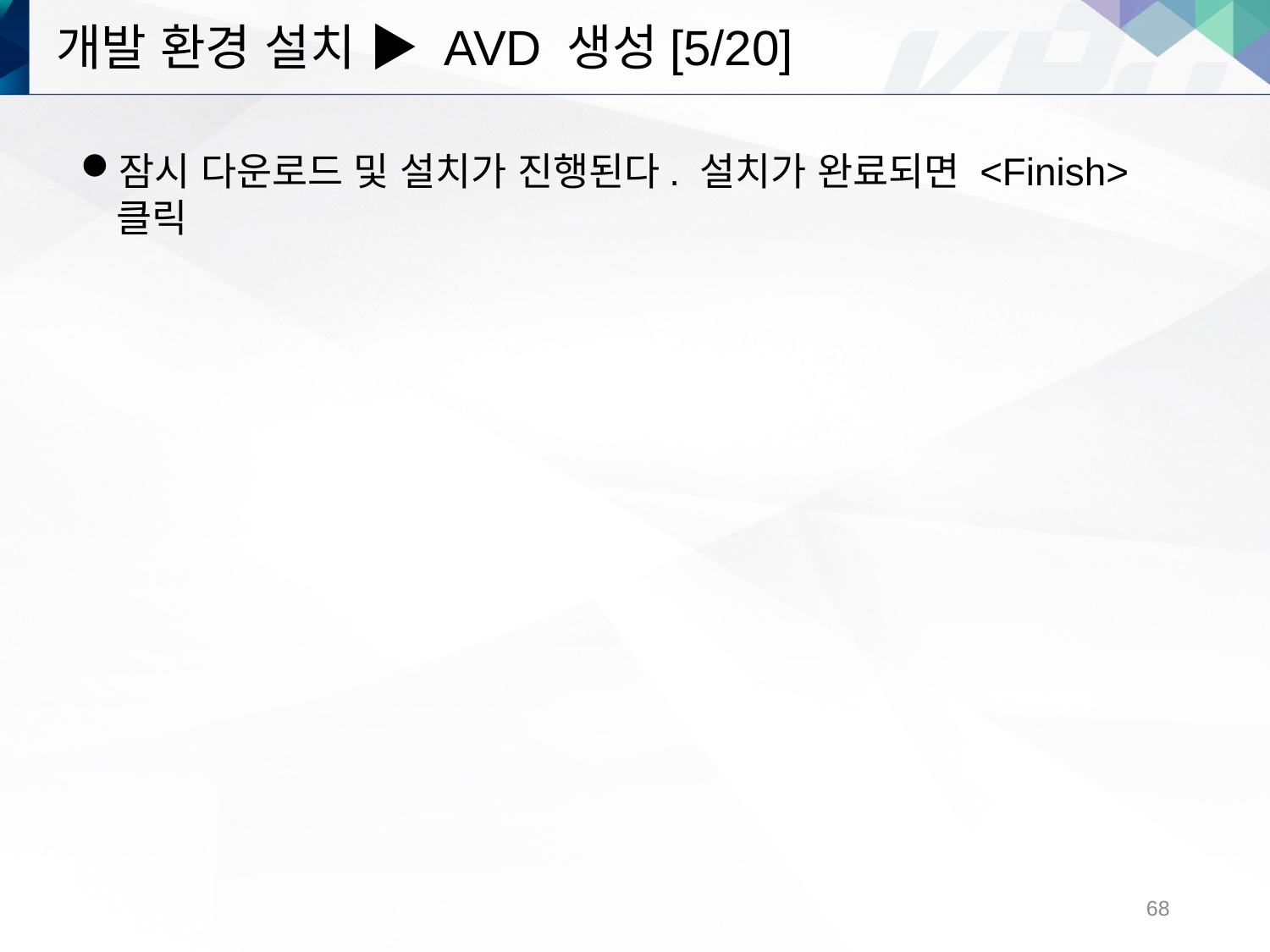

# 개발 환경 설치 ▶ AVD 생성[5/20]
잠시 다운로드 및 설치가 진행된다. 설치가 완료되면 <Finish> 클릭
68